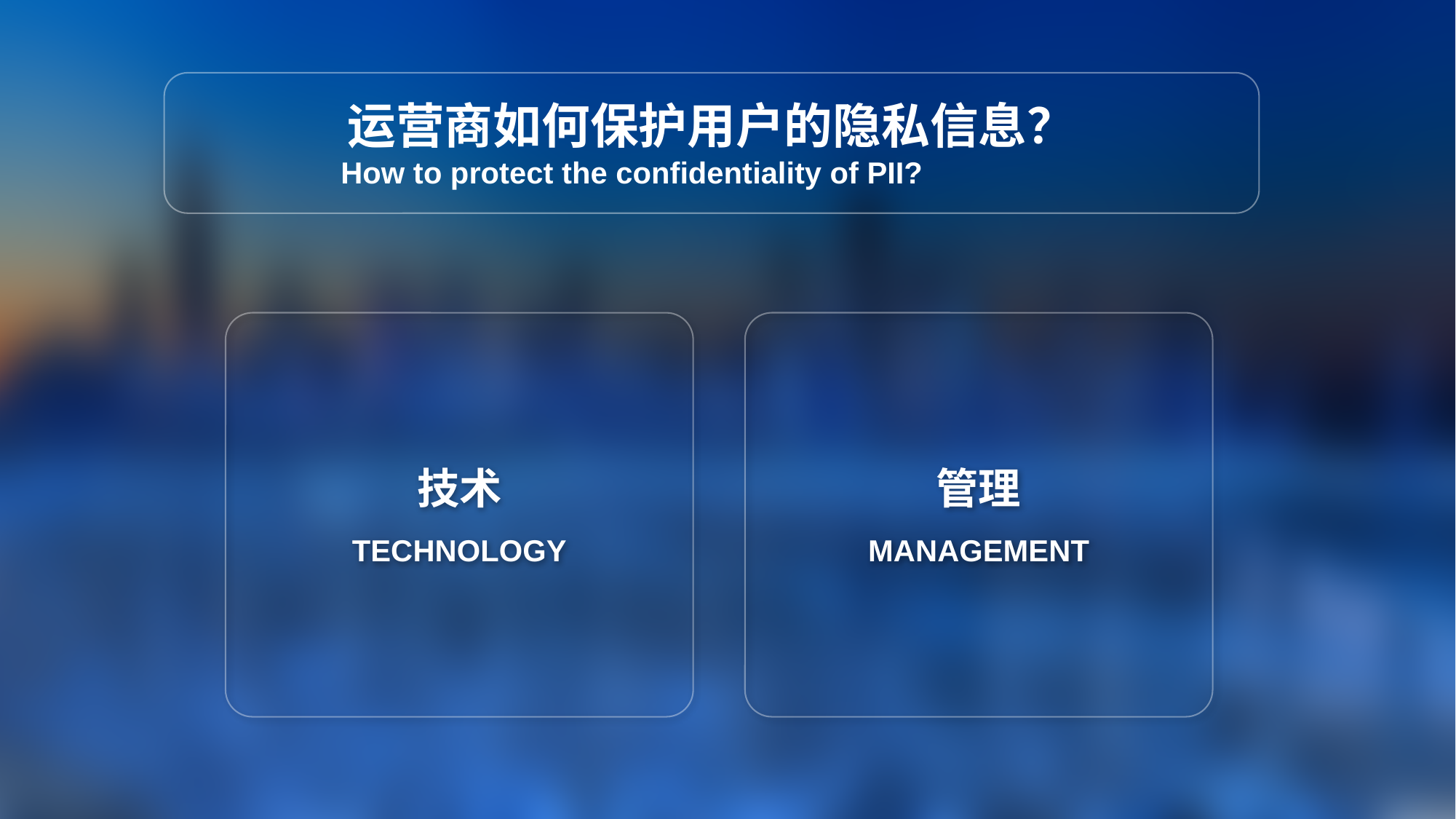

运营商如何保护用户的隐私信息？
                   How to protect the confidentiality of PII?
技术

TECHNOLOGY
管理

MANAGEMENT